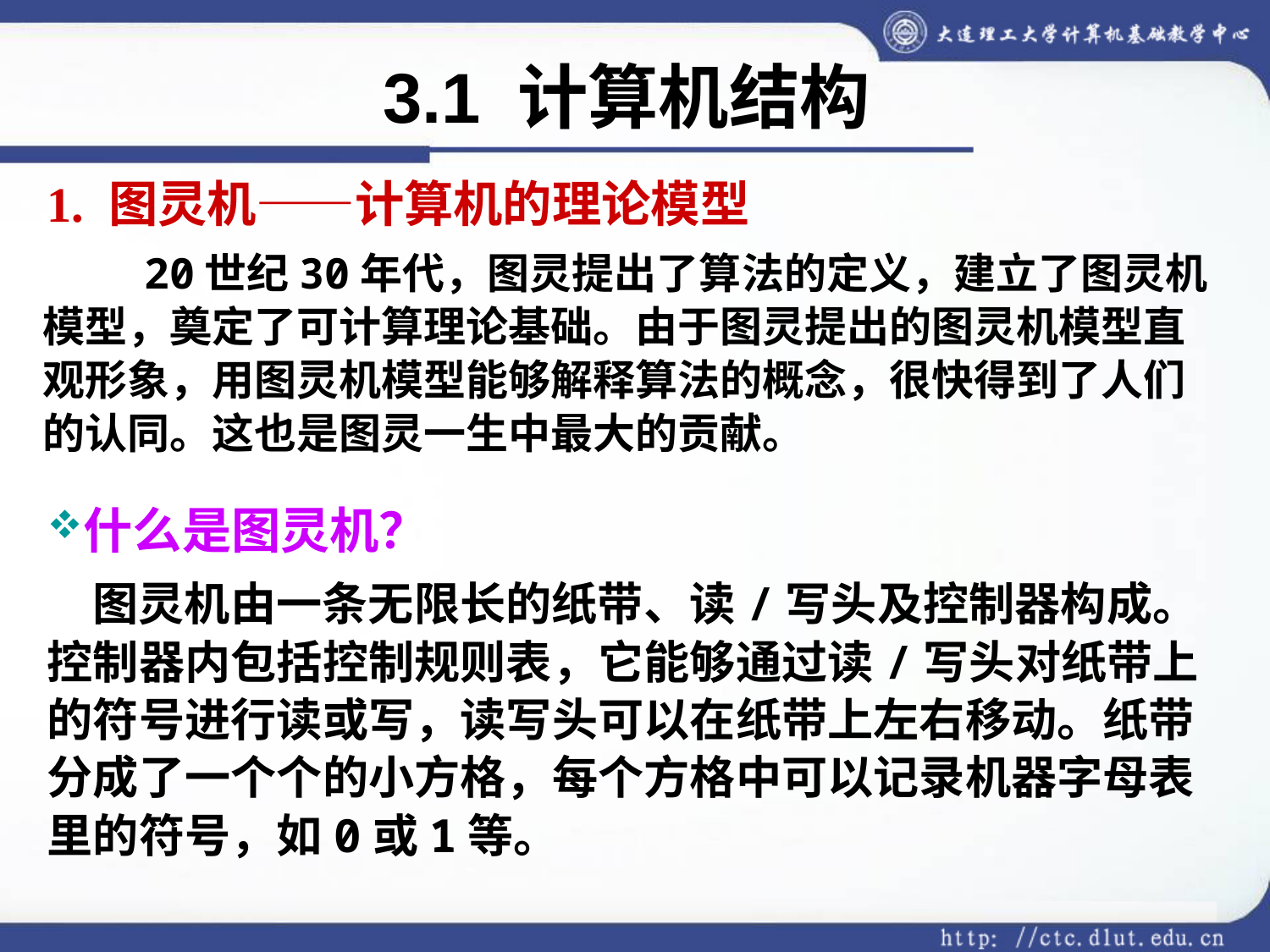

3.1 计算机结构
1. 图灵机——计算机的理论模型

    20世纪30年代，图灵提出了算法的定义，建立了图灵机模型，奠定了可计算理论基础。由于图灵提出的图灵机模型直观形象，用图灵机模型能够解释算法的概念，很快得到了人们的认同。这也是图灵一生中最大的贡献。
什么是图灵机？
   图灵机由一条无限长的纸带、读/写头及控制器构成。控制器内包括控制规则表，它能够通过读/写头对纸带上的符号进行读或写，读写头可以在纸带上左右移动。纸带分成了一个个的小方格，每个方格中可以记录机器字母表里的符号，如0或1等。